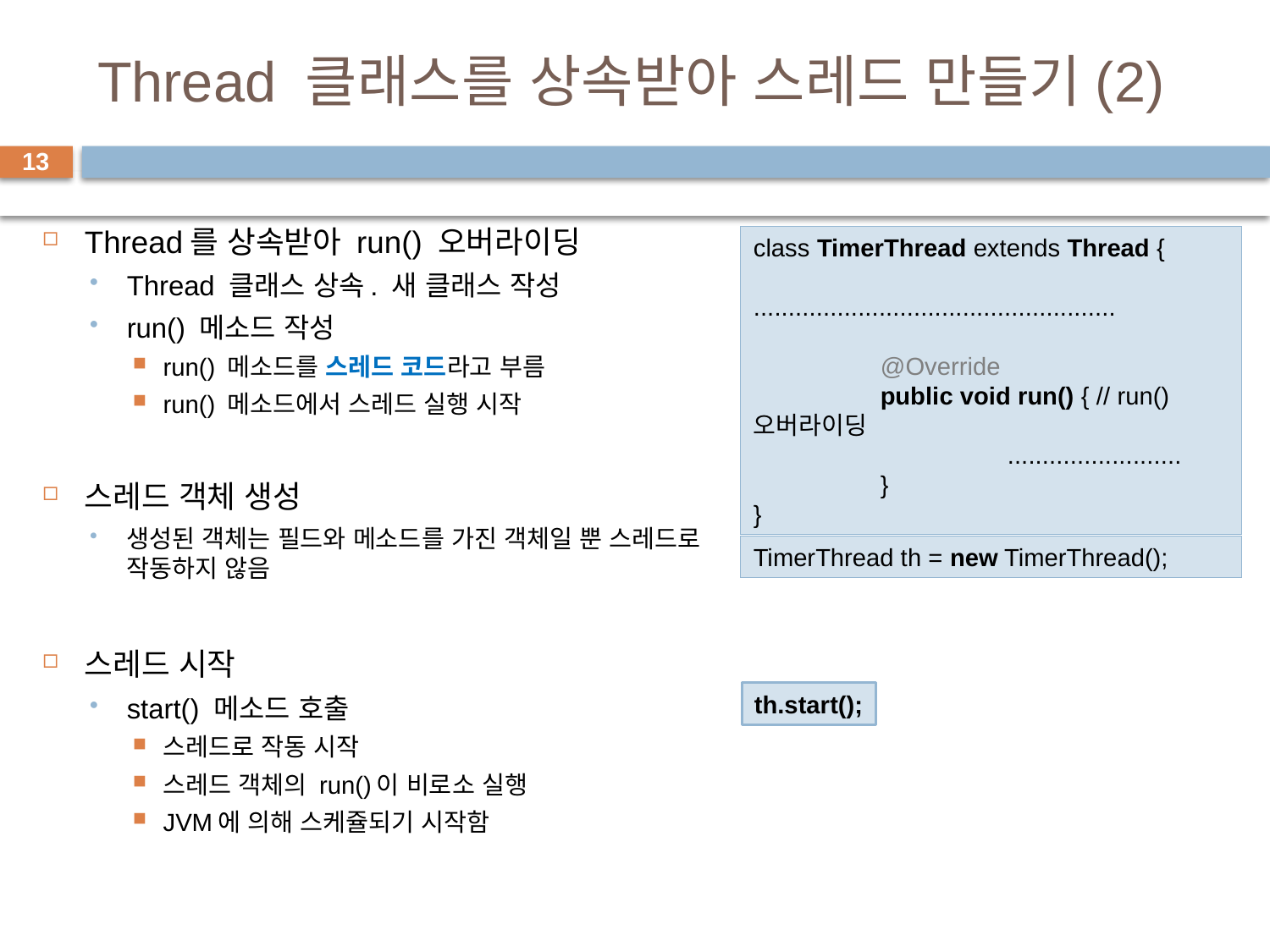

# Thread 클래스를 상속받아 스레드 만들기(2)
13
Thread를 상속받아 run() 오버라이딩
Thread 클래스 상속. 새 클래스 작성
run() 메소드 작성
run() 메소드를 스레드 코드라고 부름
run() 메소드에서 스레드 실행 시작

스레드 객체 생성
생성된 객체는 필드와 메소드를 가진 객체일 뿐 스레드로 작동하지 않음

스레드 시작
start() 메소드 호출
스레드로 작동 시작
스레드 객체의 run()이 비로소 실행
JVM에 의해 스케쥴되기 시작함

class TimerThread extends Thread {
	....................................................

	@Override
	public void run() { // run() 오버라이딩
		.........................
	}
}
TimerThread th = new TimerThread();
th.start();